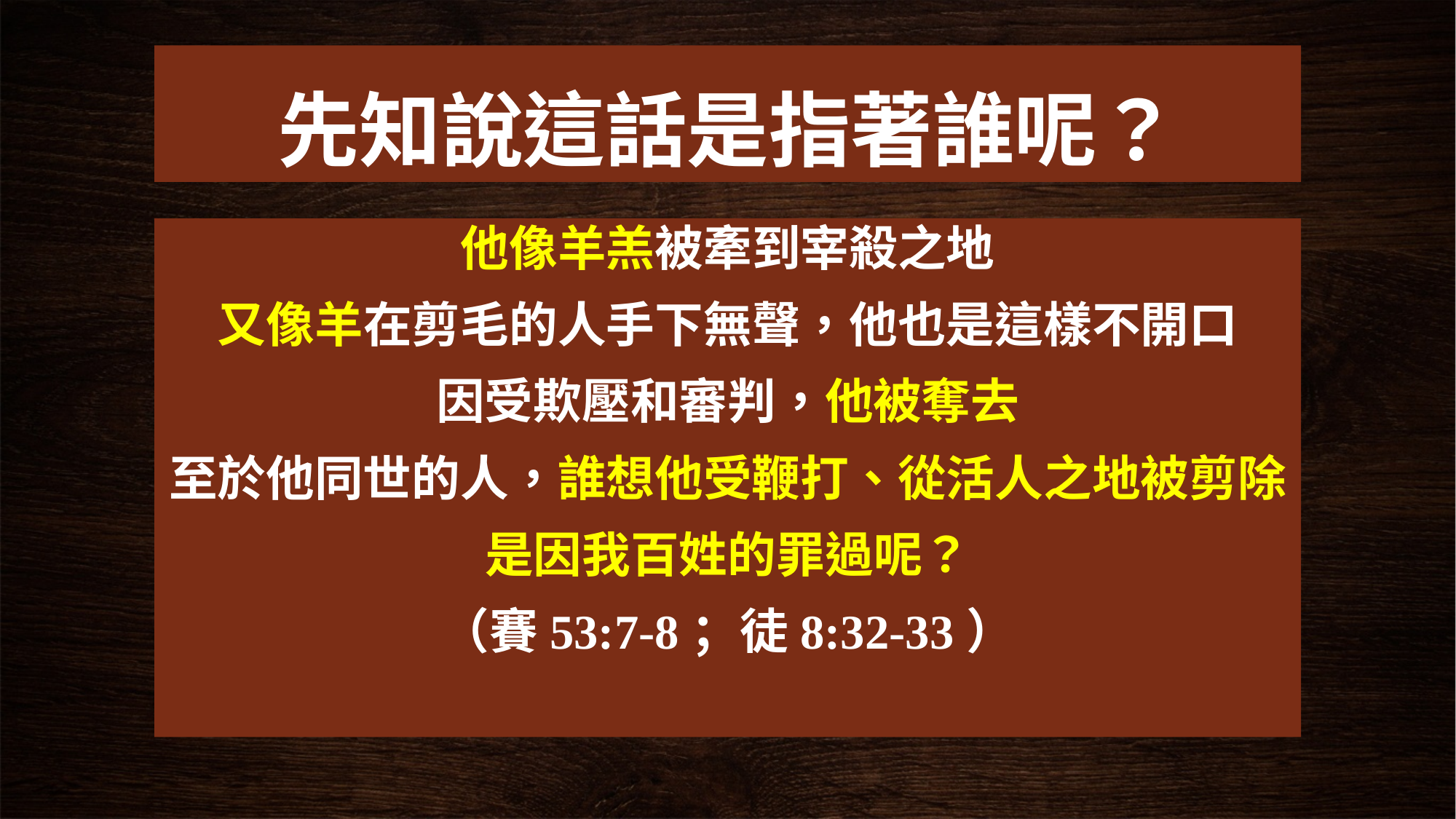

# 先知說這話是指著誰呢？
他像羊羔被牽到宰殺之地
又像羊在剪毛的人手下無聲，他也是這樣不開口
因受欺壓和審判，他被奪去
至於他同世的人，誰想他受鞭打、從活人之地被剪除
是因我百姓的罪過呢？
（賽53:7-8；徒8:32-33）